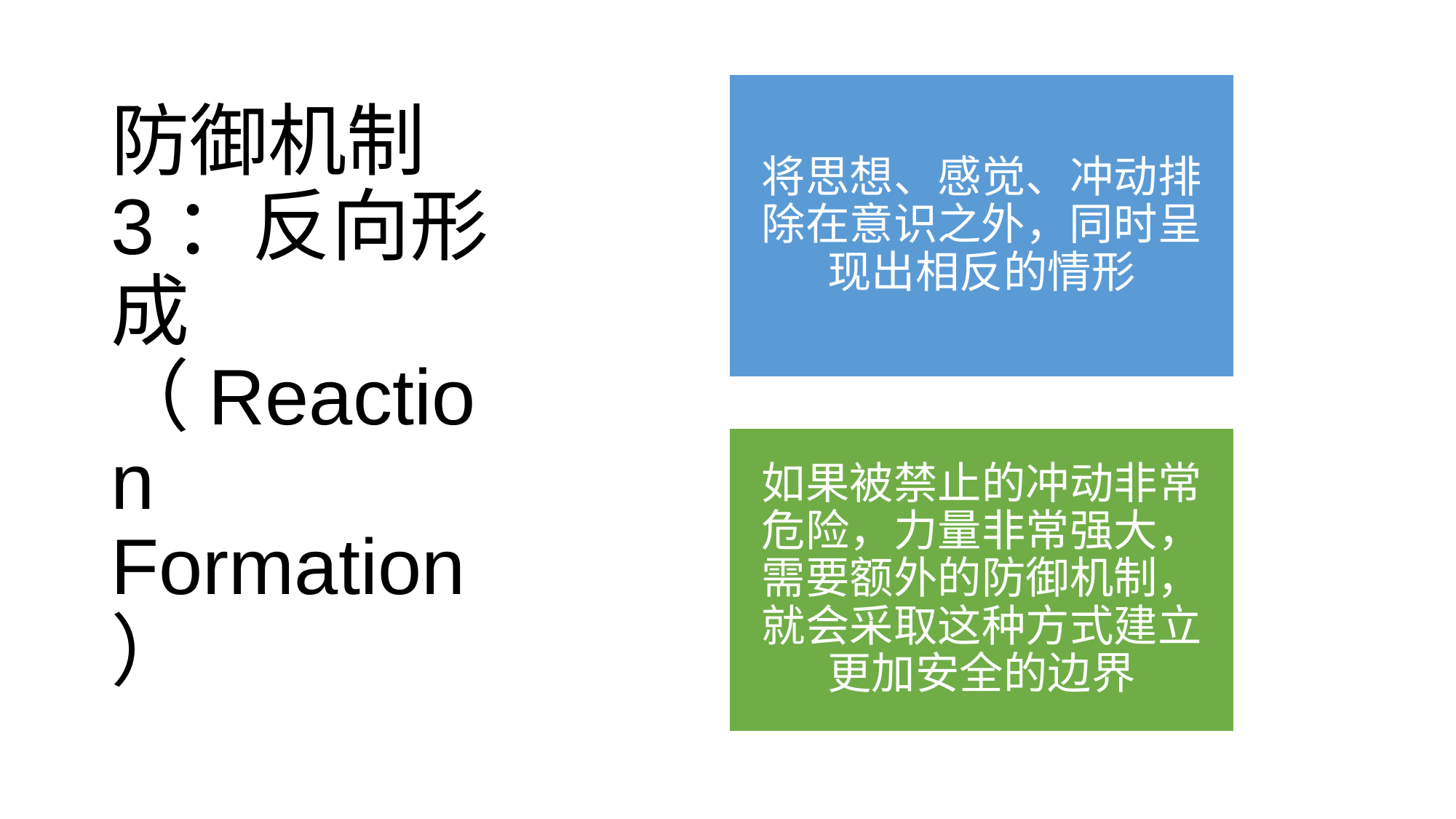

# 防御机制3：反向形成（Reaction Formation）
将思想、感觉、冲动排除在意识之外，同时呈现出相反的情形
如果被禁止的冲动非常危险，力量非常强大，需要额外的防御机制，就会采取这种方式建立更加安全的边界